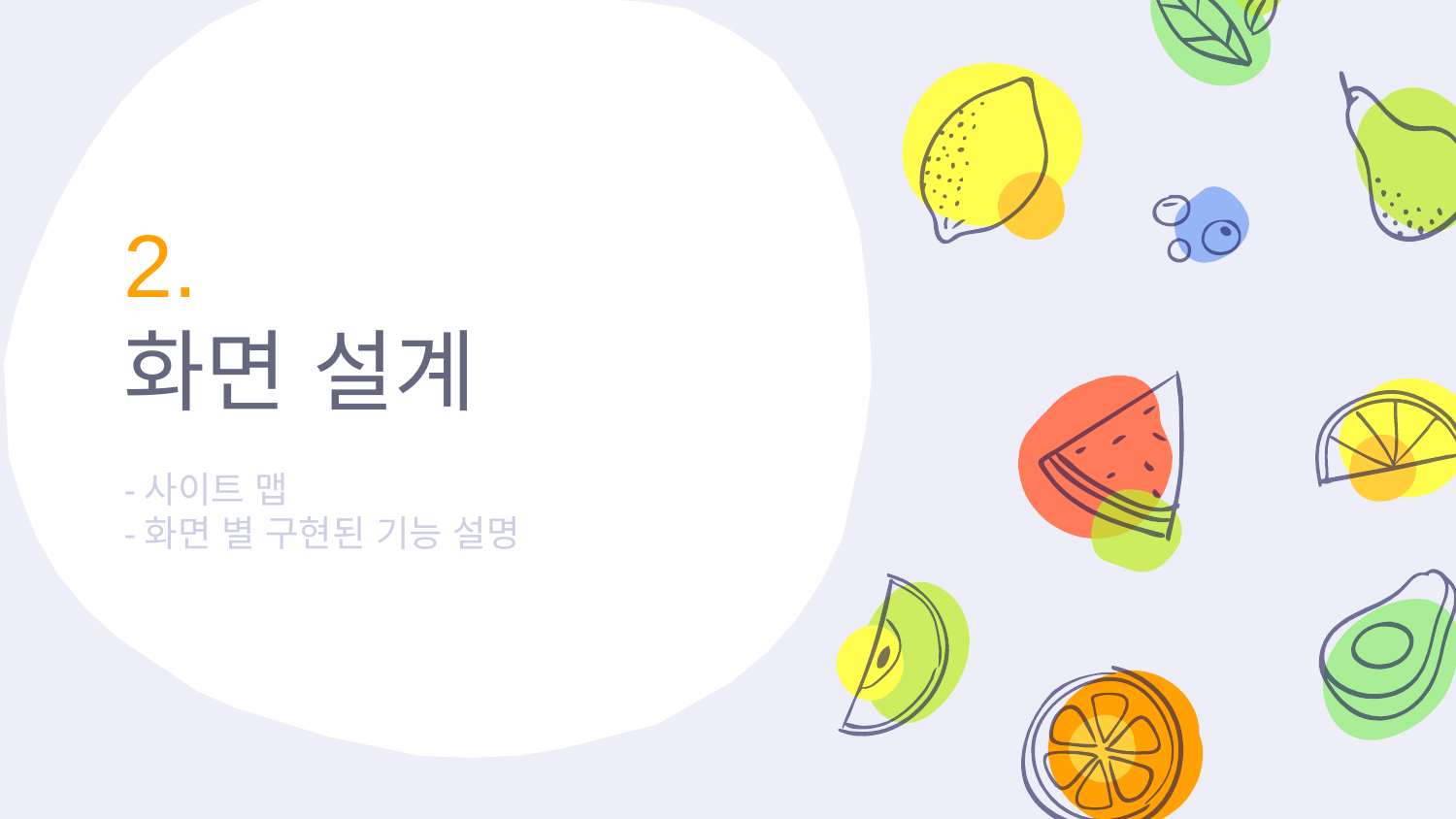

# 2.
화면 설계
-사이트 맵
-화면 별 구현된 기능 설명